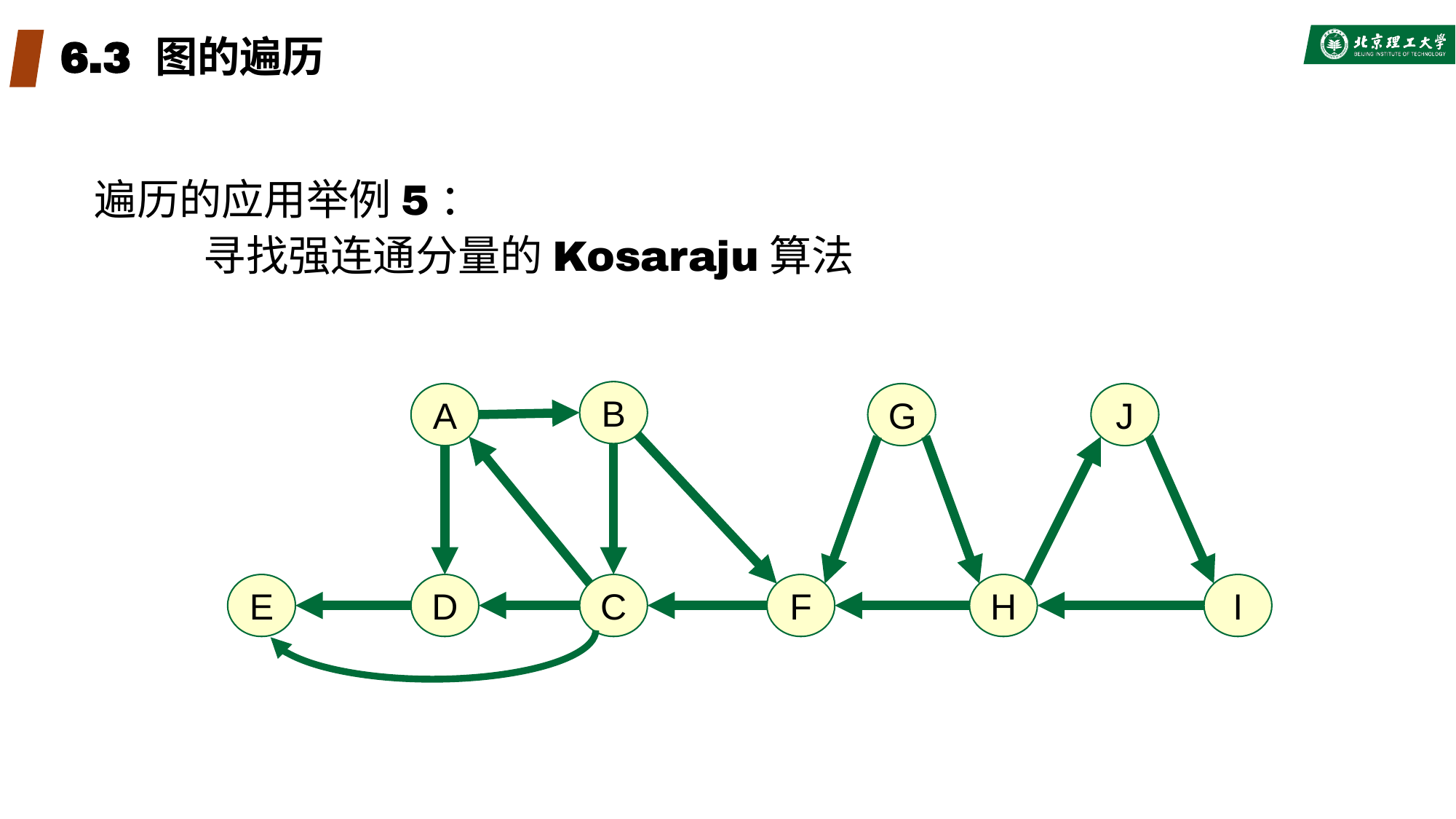

# 6.3 图的遍历
遍历的应用举例5：
	寻找强连通分量的Kosaraju算法
B
A
G
J
E
D
C
F
H
I